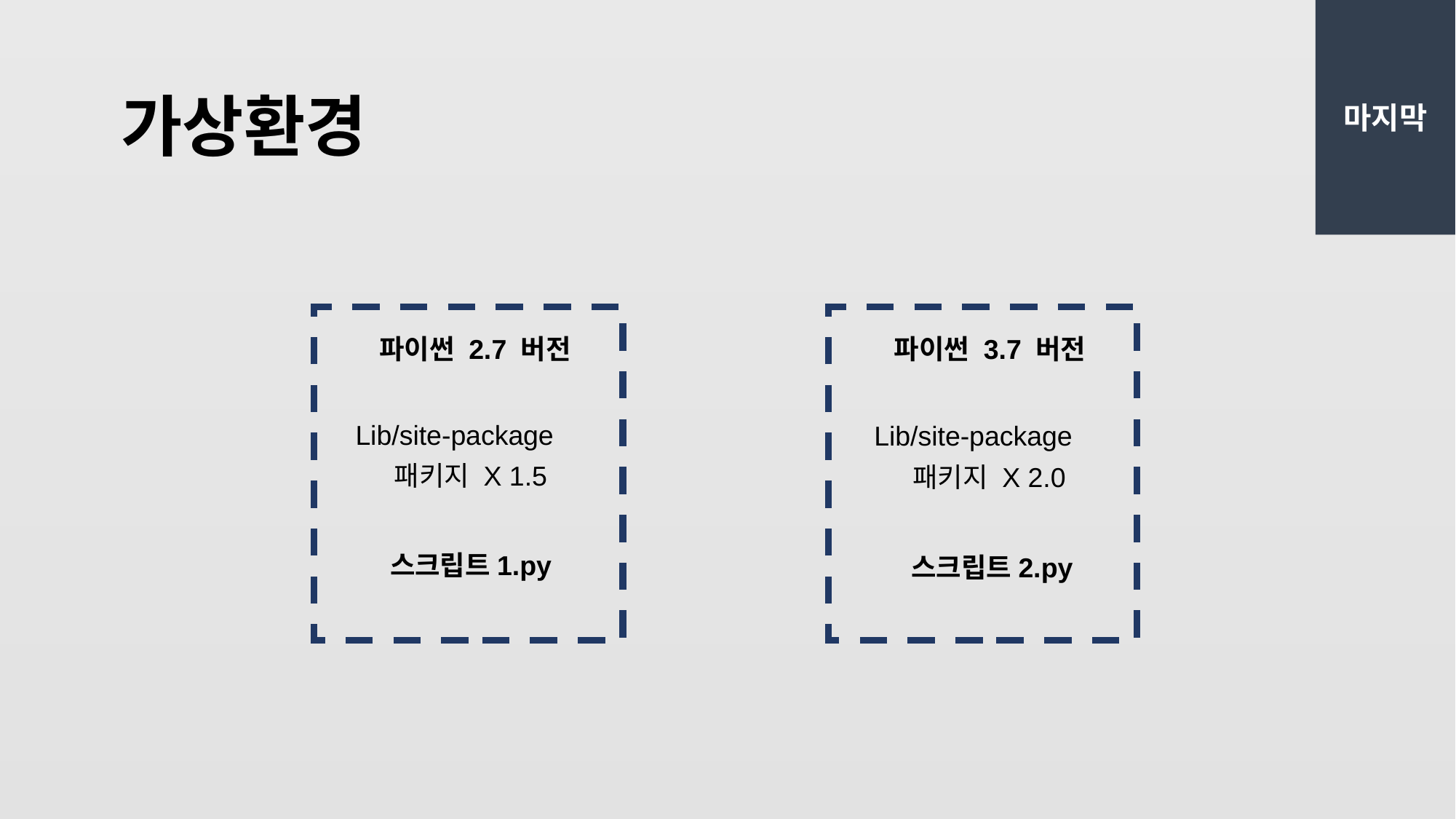

마지막
# 가상환경

파이썬 2.7 버전
파이썬 3.7 버전
Lib/site-package
Lib/site-package
패키지 X 1.5
패키지 X 2.0
스크립트1.py
스크립트2.py